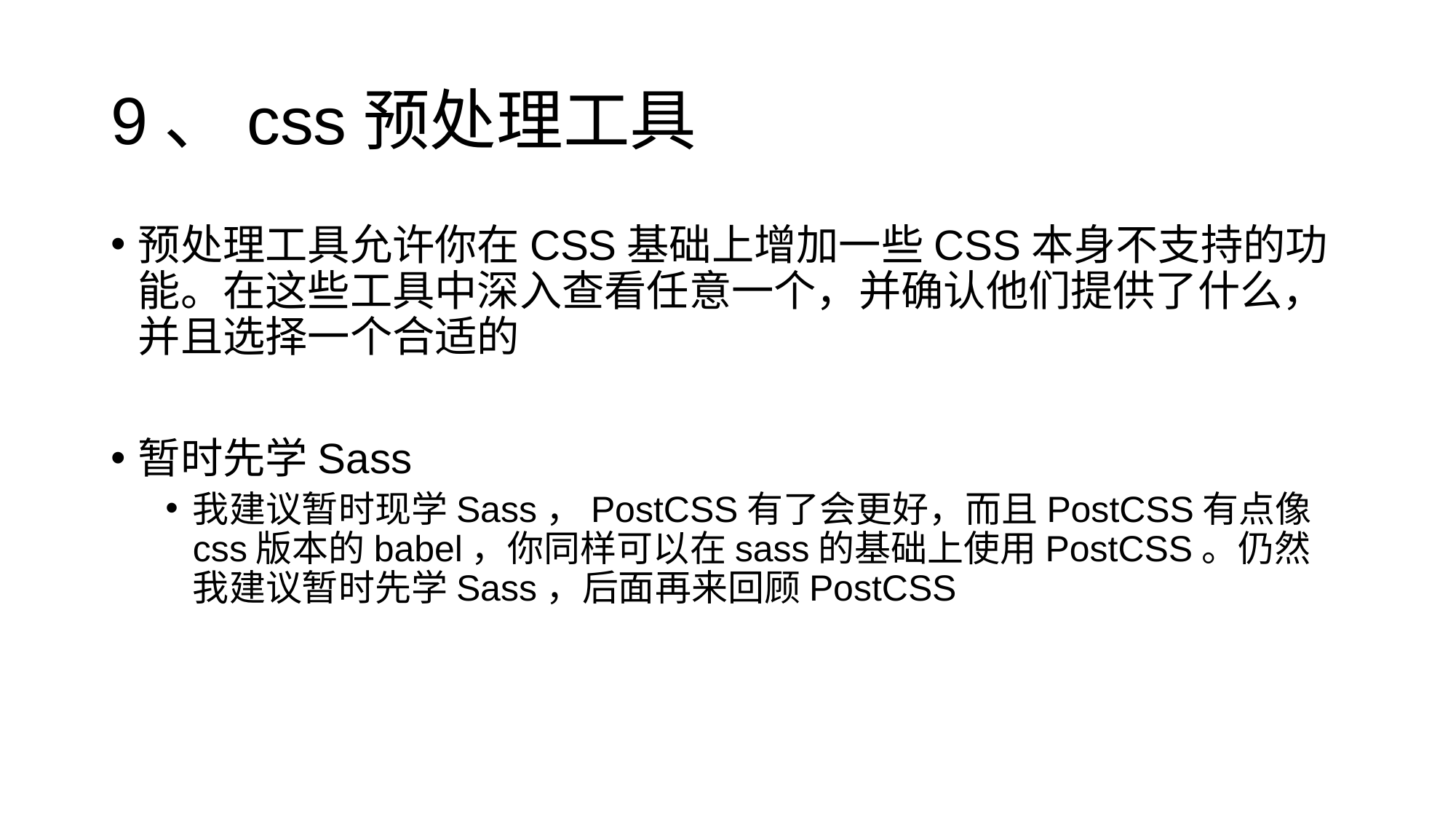

# 9、css预处理工具
预处理工具允许你在CSS基础上增加一些CSS本身不支持的功能。在这些工具中深入查看任意一个，并确认他们提供了什么，并且选择一个合适的

暂时先学Sass
我建议暂时现学Sass，PostCSS有了会更好，而且PostCSS有点像css版本的babel，你同样可以在sass的基础上使用PostCSS。仍然我建议暂时先学Sass，后面再来回顾PostCSS